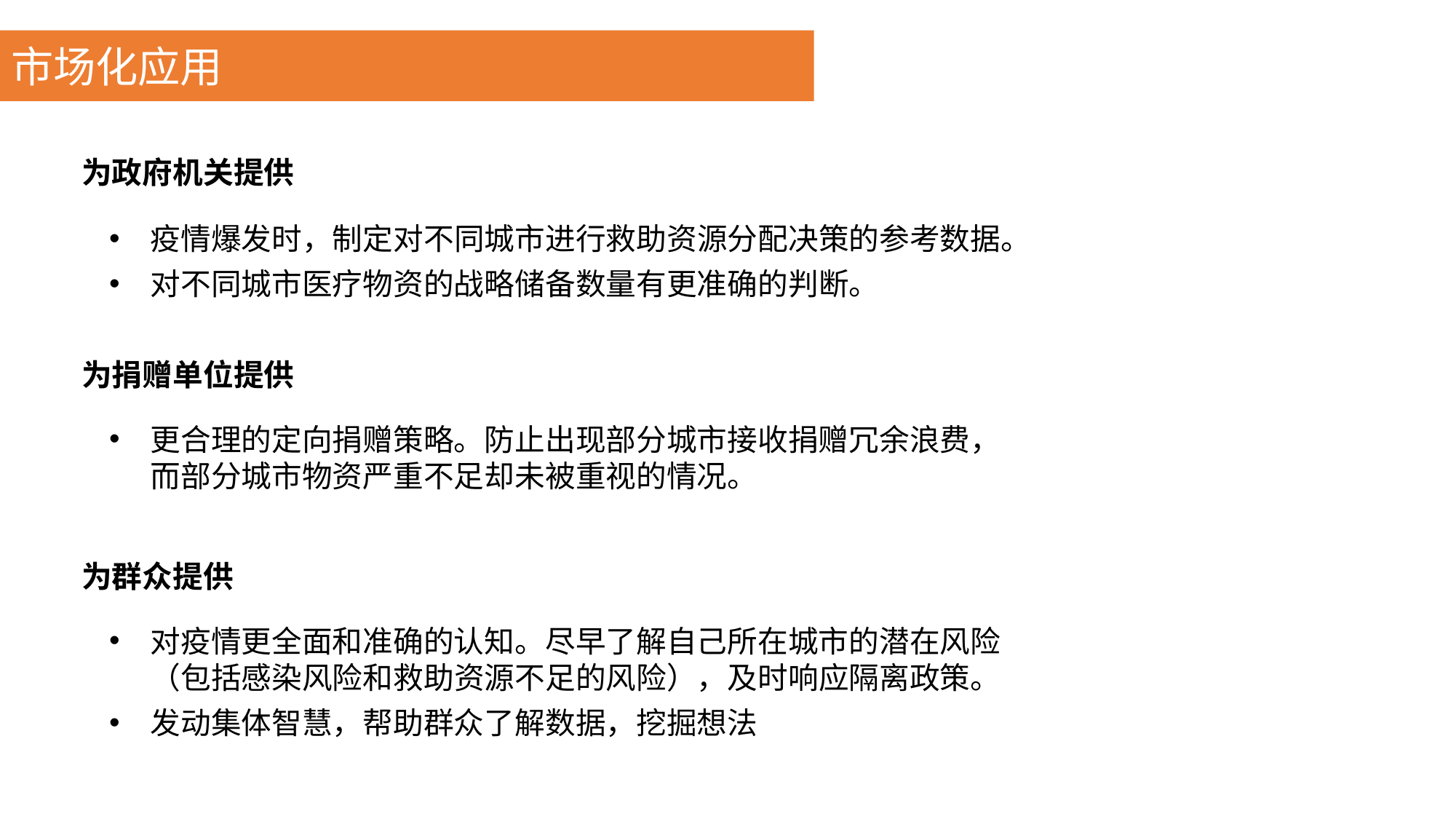

市场化应用
为政府机关提供
疫情爆发时，制定对不同城市进行救助资源分配决策的参考数据。
对不同城市医疗物资的战略储备数量有更准确的判断。
为捐赠单位提供
更合理的定向捐赠策略。防止出现部分城市接收捐赠冗余浪费，而部分城市物资严重不足却未被重视的情况。
为群众提供
对疫情更全面和准确的认知。尽早了解自己所在城市的潜在风险（包括感染风险和救助资源不足的风险），及时响应隔离政策。
发动集体智慧，帮助群众了解数据，挖掘想法